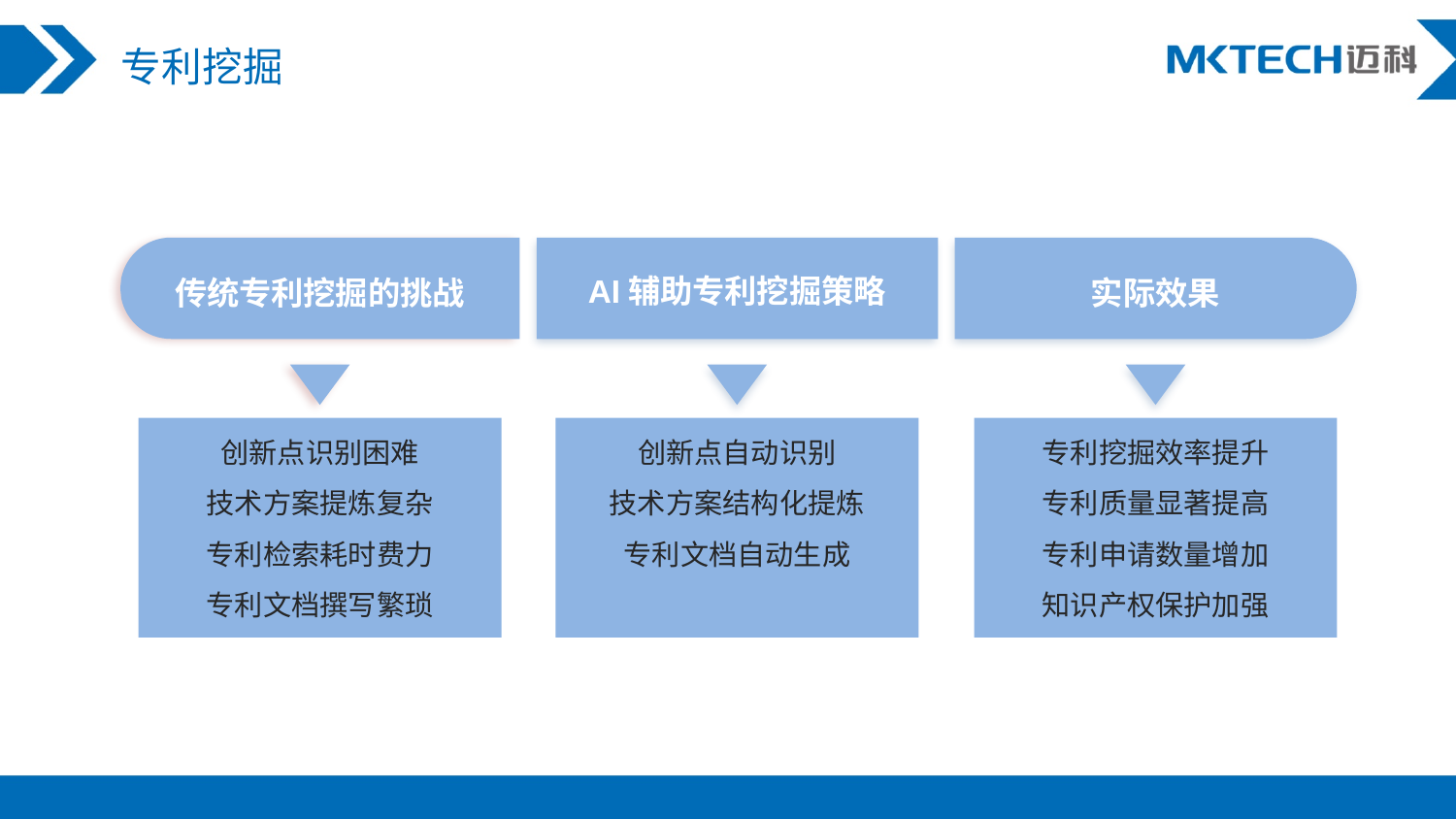

专利挖掘

AI辅助专利挖掘策略
传统专利挖掘的挑战
实际效果

创新点识别困难
技术方案提炼复杂
专利检索耗时费力
专利文档撰写繁琐
创新点自动识别
技术方案结构化提炼
专利文档自动生成
专利挖掘效率提升
专利质量显著提高
专利申请数量增加
知识产权保护加强